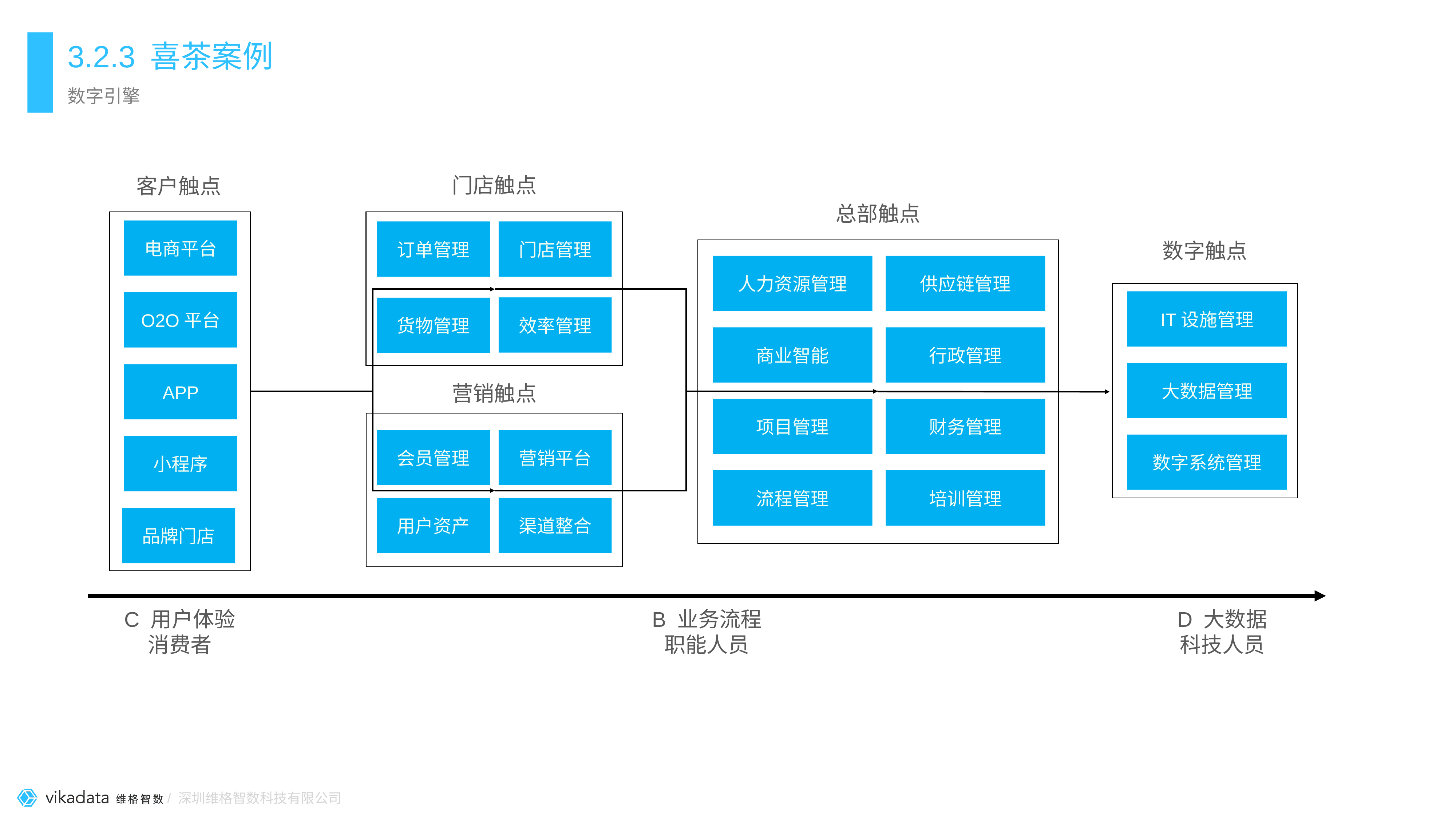

# 3.2.3 喜茶案例
数字引擎
门店触点
客户触点
总部触点

电商平台
订单管理
门店管理
数字触点

人力资源管理
供应链管理

IT设施管理
O2O平台
效率管理
货物管理
商业智能
行政管理
大数据管理
APP
营销触点
项目管理
财务管理

会员管理
营销平台
数字系统管理
小程序
流程管理
培训管理
用户资产
渠道整合
品牌门店
C 用户体验
消费者
B 业务流程
职能人员
D 大数据
科技人员